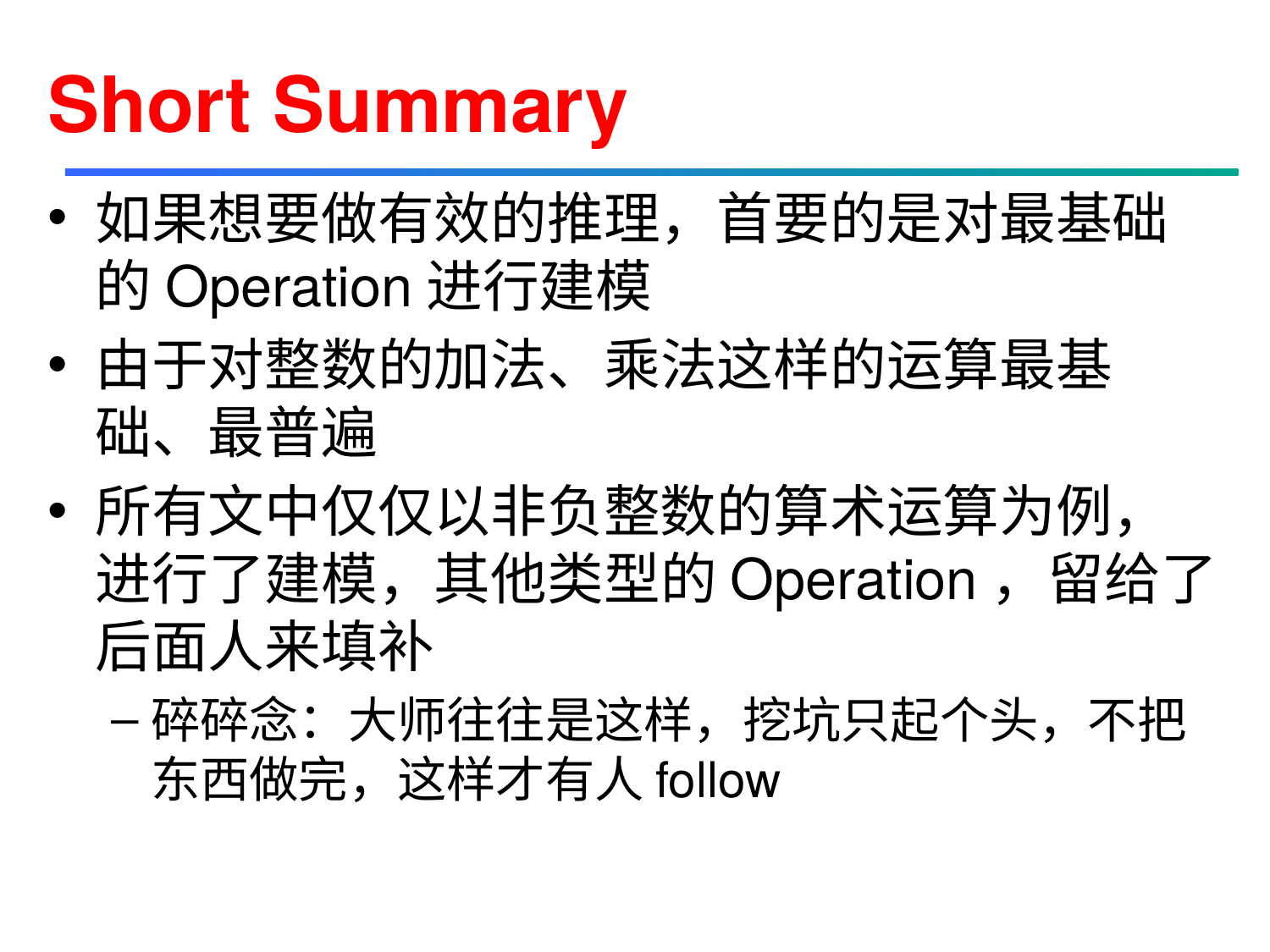

# Short Summary
如果想要做有效的推理，首要的是对最基础的Operation进行建模
由于对整数的加法、乘法这样的运算最基础、最普遍
所有文中仅仅以非负整数的算术运算为例，进行了建模，其他类型的Operation，留给了后面人来填补
碎碎念：大师往往是这样，挖坑只起个头，不把东西做完，这样才有人follow